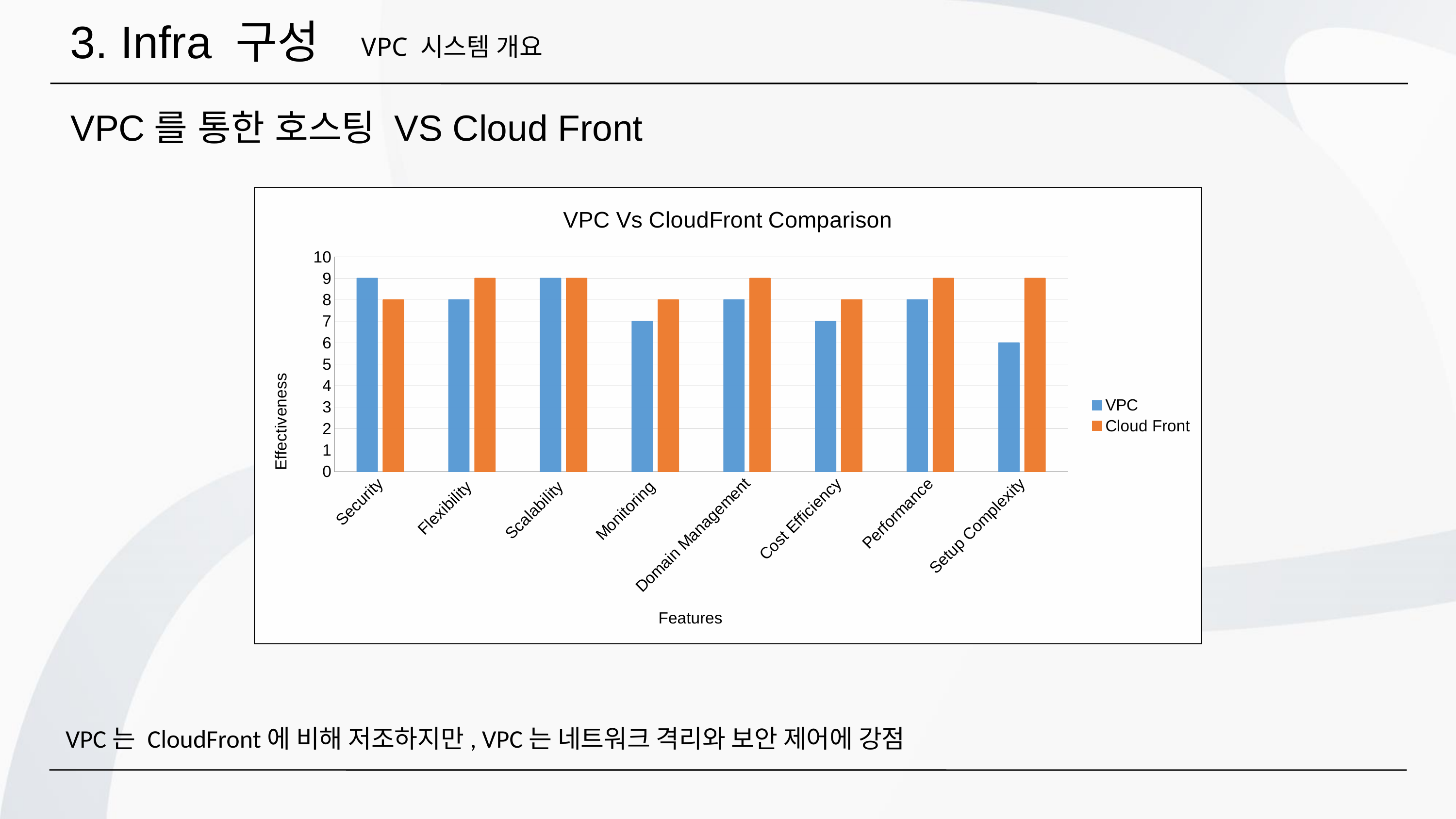

3. Infra 구성
VPC 시스템 개요
VPC를 통한 호스팅 VS Cloud Front

### Chart: VPC Vs CloudFront Comparison

| Category | VPC | Cloud Front |
|---|---|---|
| Security | 9.0 | 8.0 |
| Flexibility  | 8.0 | 9.0 |
| Scalability  | 9.0 | 9.0 |
| Monitoring  | 7.0 | 8.0 |
| Domain Management | 8.0 | 9.0 |
| Cost Efficiency | 7.0 | 8.0 |
| Performance | 8.0 | 9.0 |
| Setup Complexity | 6.0 | 9.0 |
VPC는 CloudFront에 비해 저조하지만, VPC는 네트워크 격리와 보안 제어에 강점